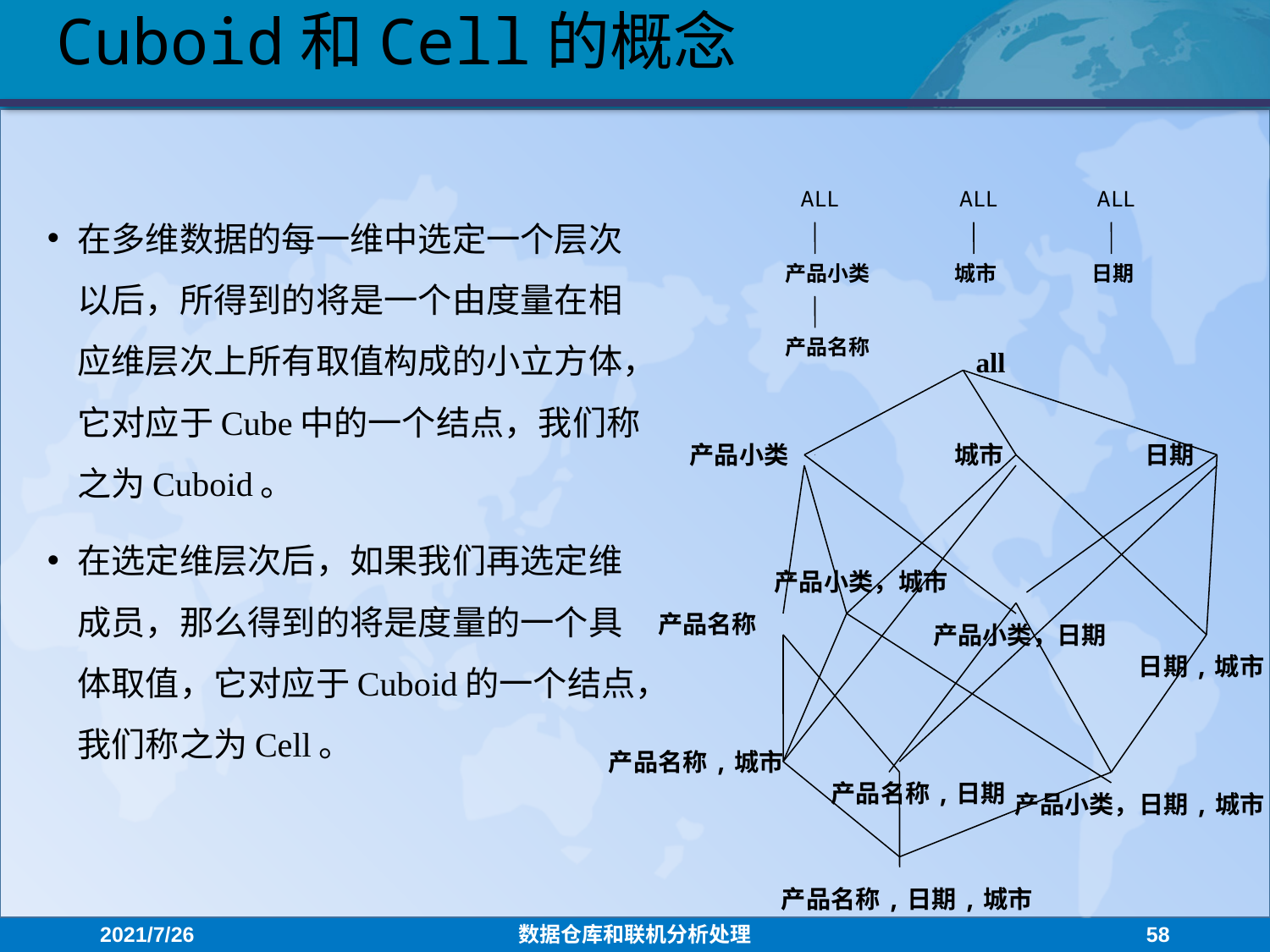

Cuboid和Cell的概念
ALL
ALL
ALL
在多维数据的每一维中选定一个层次以后，所得到的将是一个由度量在相应维层次上所有取值构成的小立方体，它对应于Cube中的一个结点，我们称之为Cuboid。
在选定维层次后，如果我们再选定维成员，那么得到的将是度量的一个具体取值，它对应于Cuboid的一个结点，我们称之为Cell。

产品小类
城市
日期

产品名称
all

产品小类
城市
日期

产品小类，城市

产品名称

产品小类，日期

日期,城市
产品名称,城市

产品名称,日期

产品小类，日期,城市

产品名称,日期,城市
2021/7/26
数据仓库和联机分析处理
58